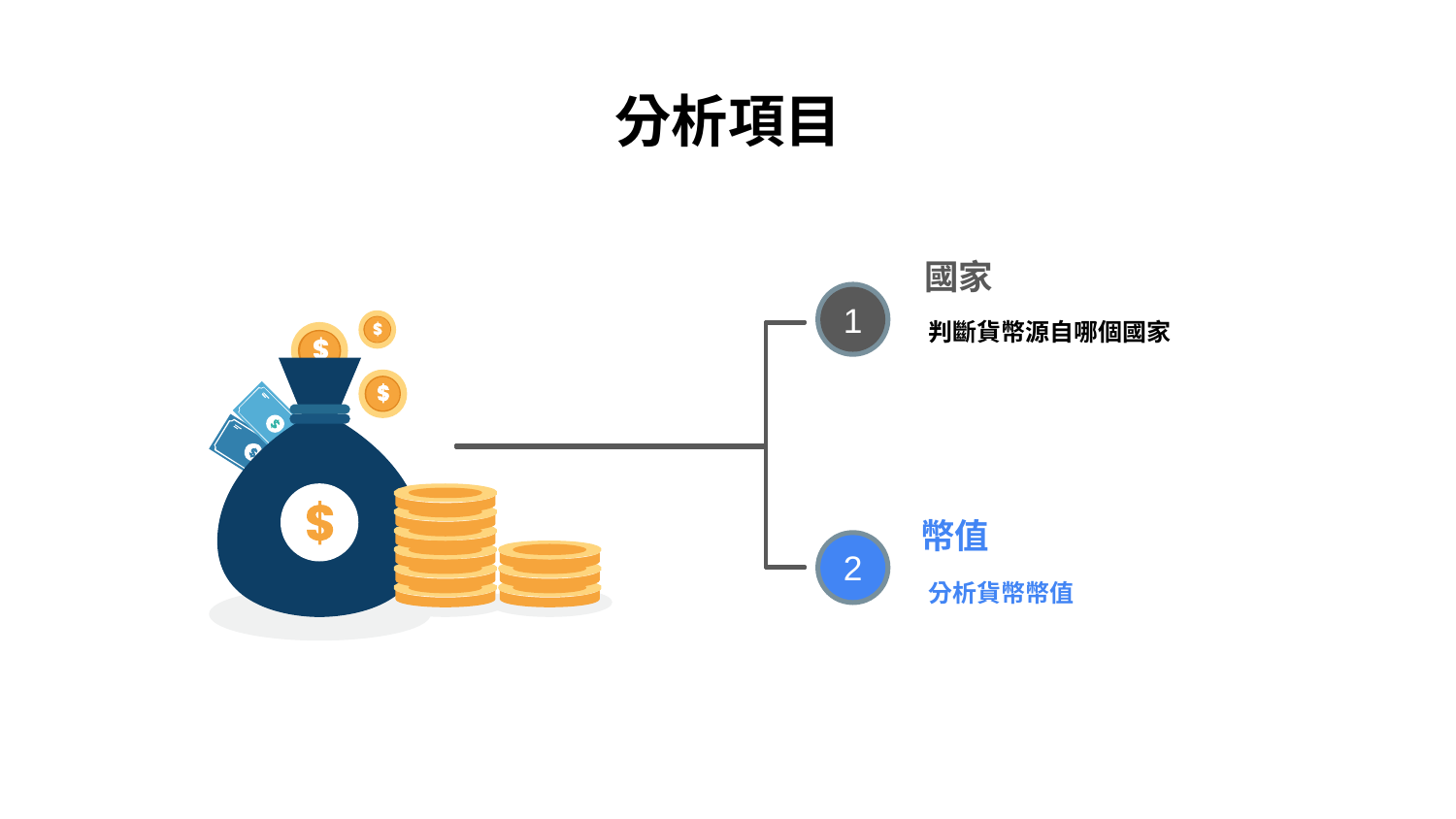

# 分析項目
國家

1

2
判斷貨幣源自哪個國家

幣值
分析貨幣幣值